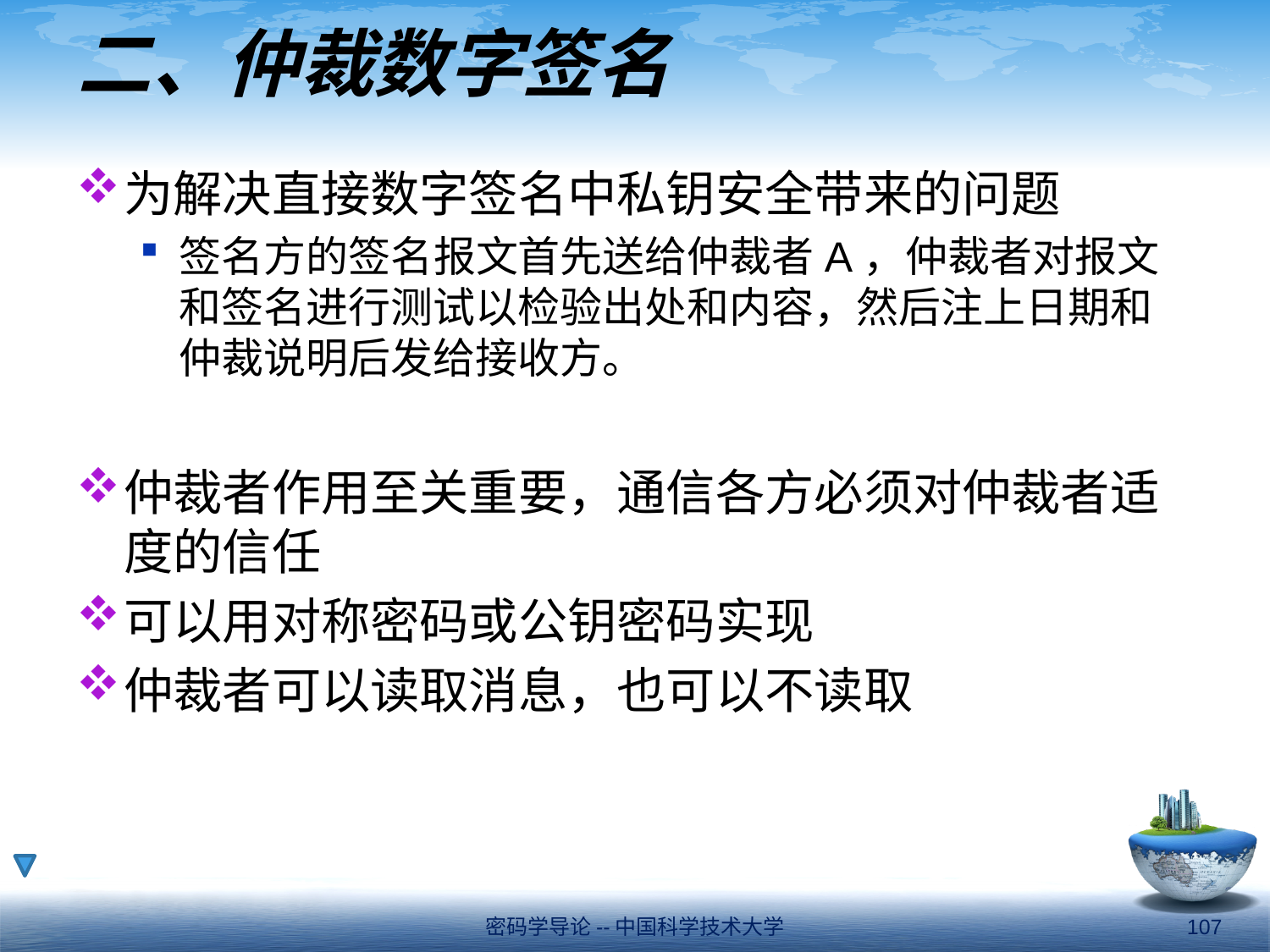

# 二、仲裁数字签名
为解决直接数字签名中私钥安全带来的问题
签名方的签名报文首先送给仲裁者A，仲裁者对报文和签名进行测试以检验出处和内容，然后注上日期和仲裁说明后发给接收方。

仲裁者作用至关重要，通信各方必须对仲裁者适度的信任
可以用对称密码或公钥密码实现
仲裁者可以读取消息，也可以不读取

密码学导论--中国科学技术大学
107